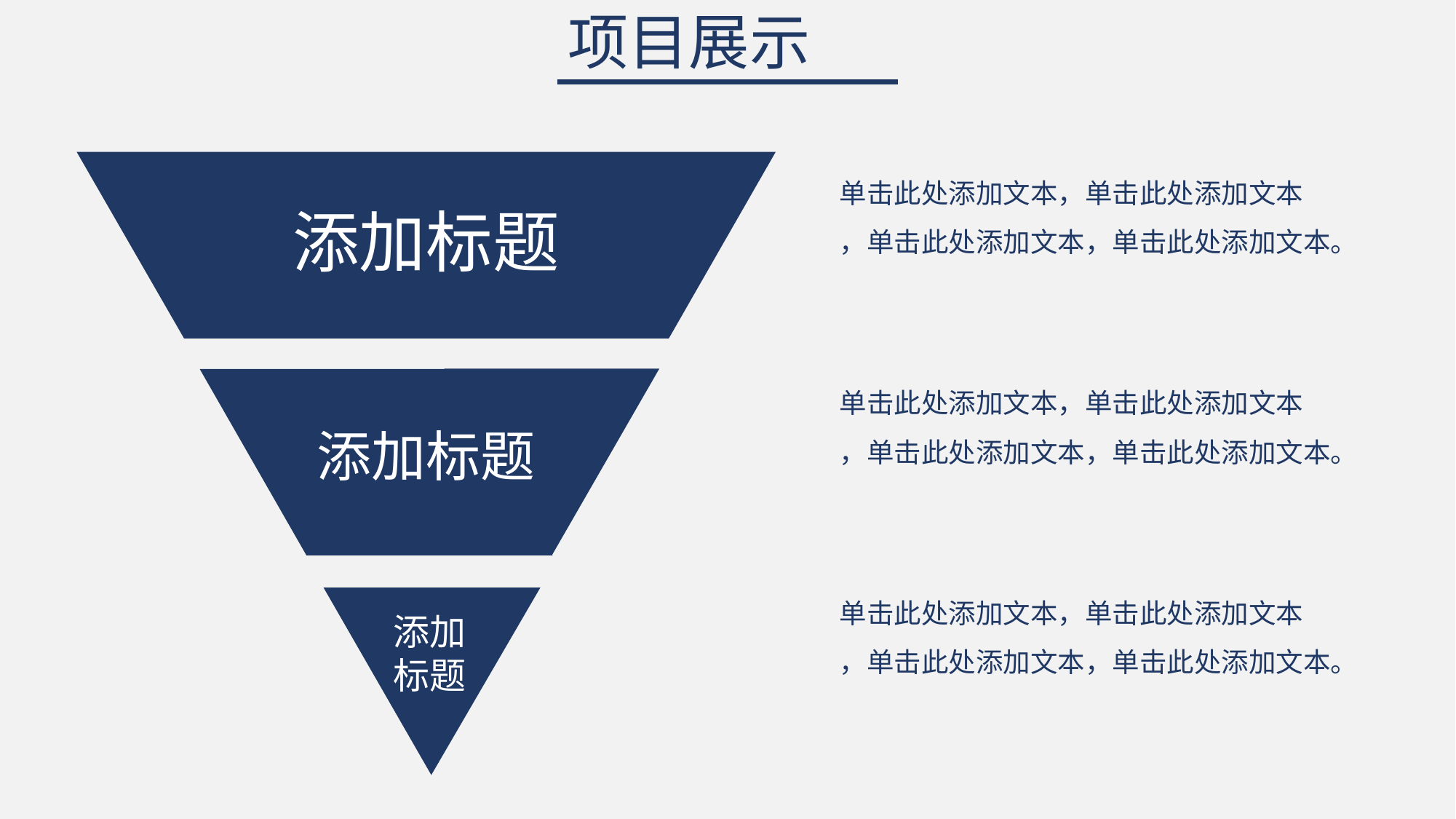

项目展示

单击此处添加文本，单击此处添加文本
，单击此处添加文本，单击此处添加文本。
添加标题
单击此处添加文本，单击此处添加文本
，单击此处添加文本，单击此处添加文本。
添加标题
单击此处添加文本，单击此处添加文本
，单击此处添加文本，单击此处添加文本。
添加
标题